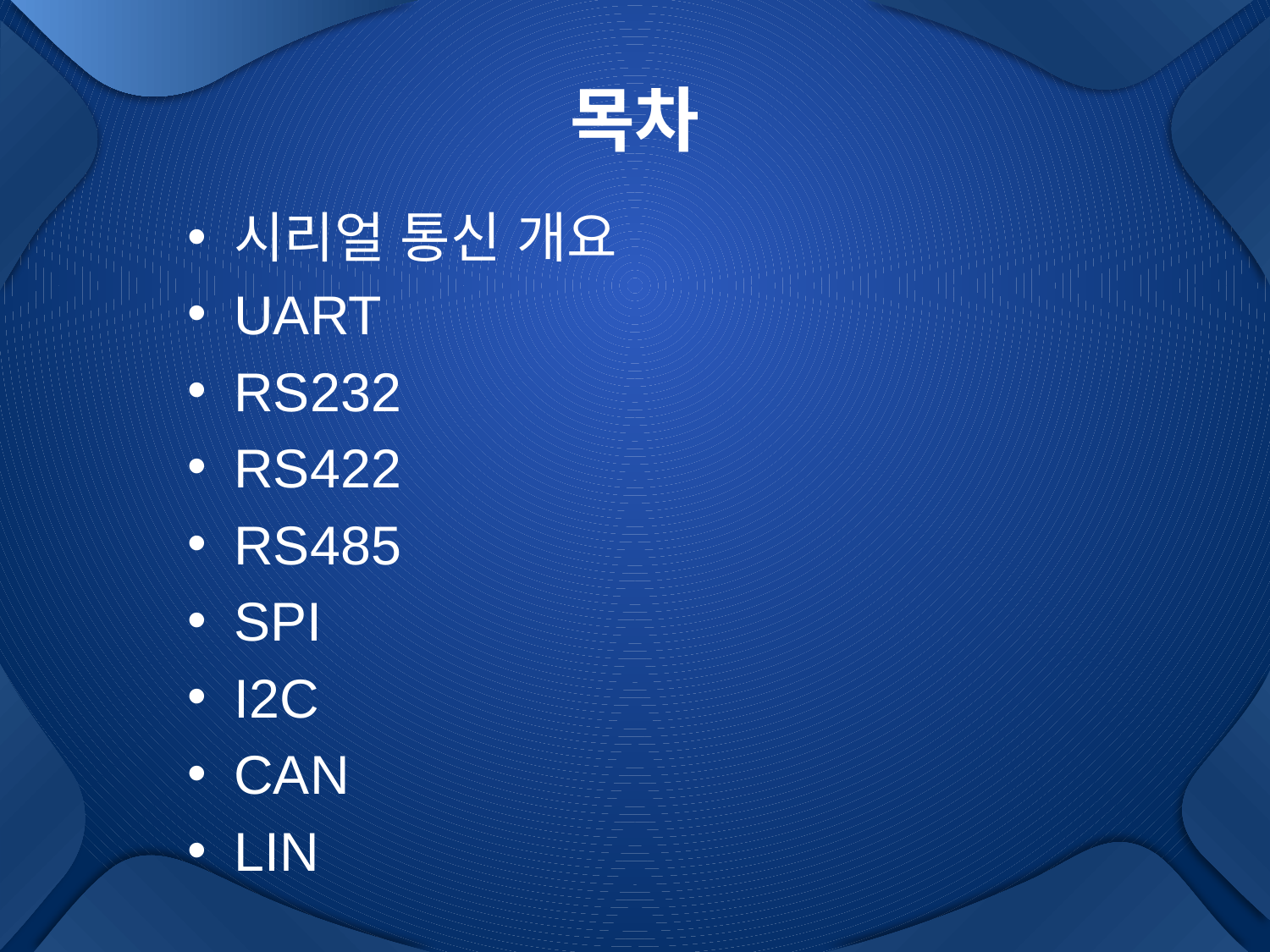

# 목차
시리얼 통신 개요
UART
RS232
RS422
RS485
SPI
I2C
CAN
LIN